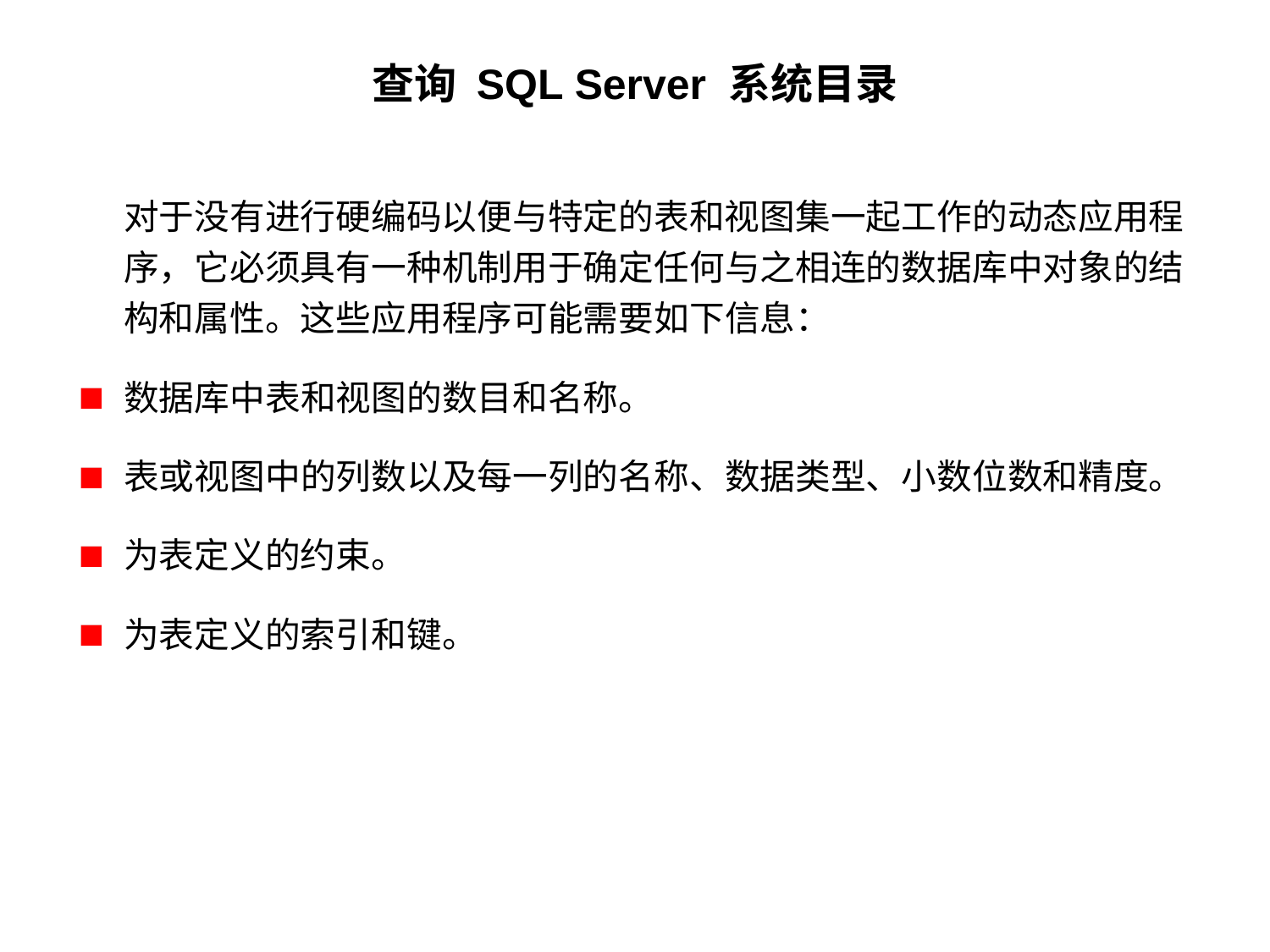

# 查询 SQL Server 系统目录
     对于没有进行硬编码以便与特定的表和视图集一起工作的动态应用程序，它必须具有一种机制用于确定任何与之相连的数据库中对象的结构和属性。这些应用程序可能需要如下信息：
数据库中表和视图的数目和名称。
表或视图中的列数以及每一列的名称、数据类型、小数位数和精度。
为表定义的约束。
为表定义的索引和键。